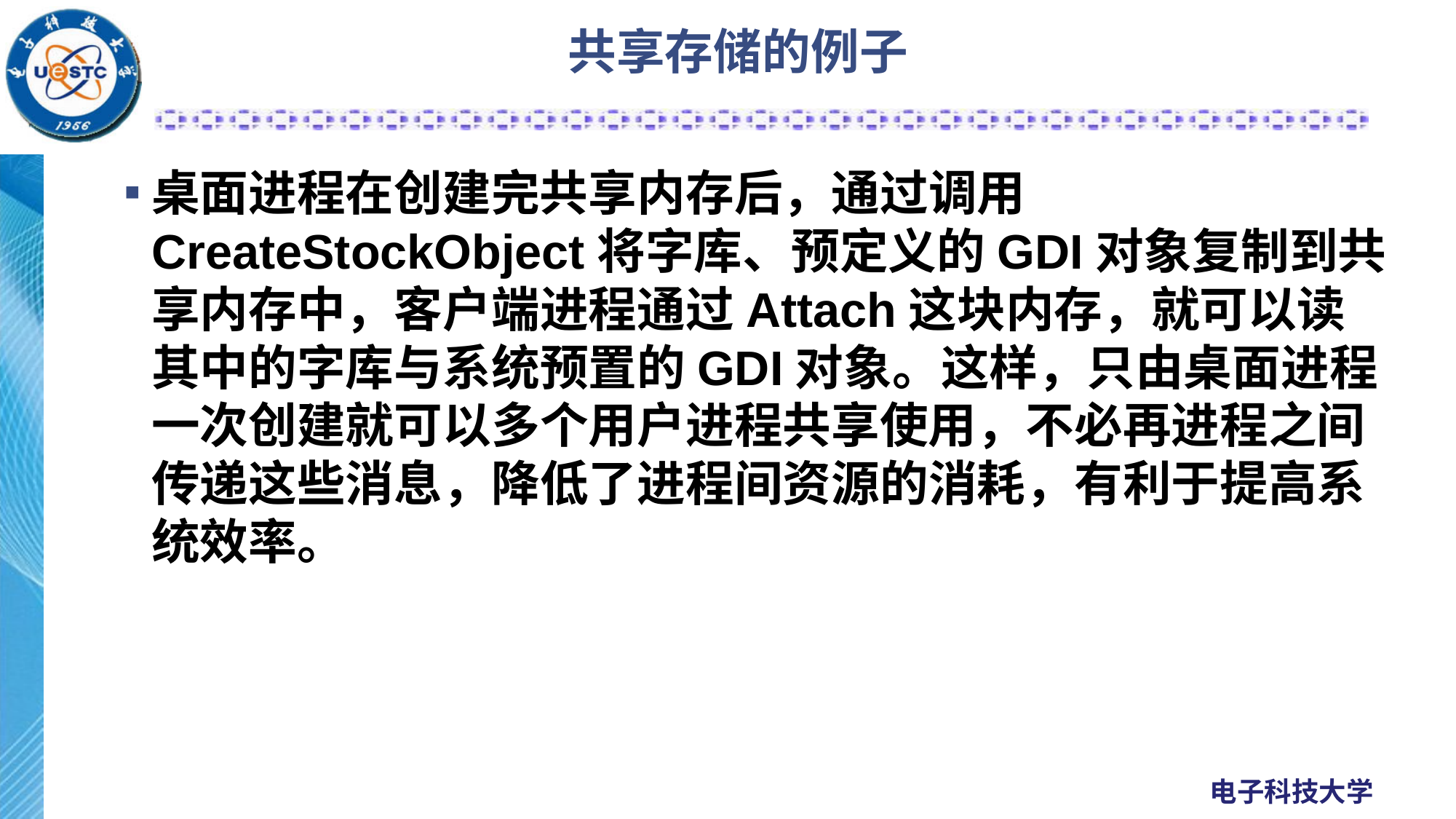

# 共享存储的例子
桌面进程在创建完共享内存后，通过调用CreateStockObject将字库、预定义的GDI对象复制到共享内存中，客户端进程通过Attach这块内存，就可以读其中的字库与系统预置的GDI对象。这样，只由桌面进程一次创建就可以多个用户进程共享使用，不必再进程之间传递这些消息，降低了进程间资源的消耗，有利于提高系统效率。